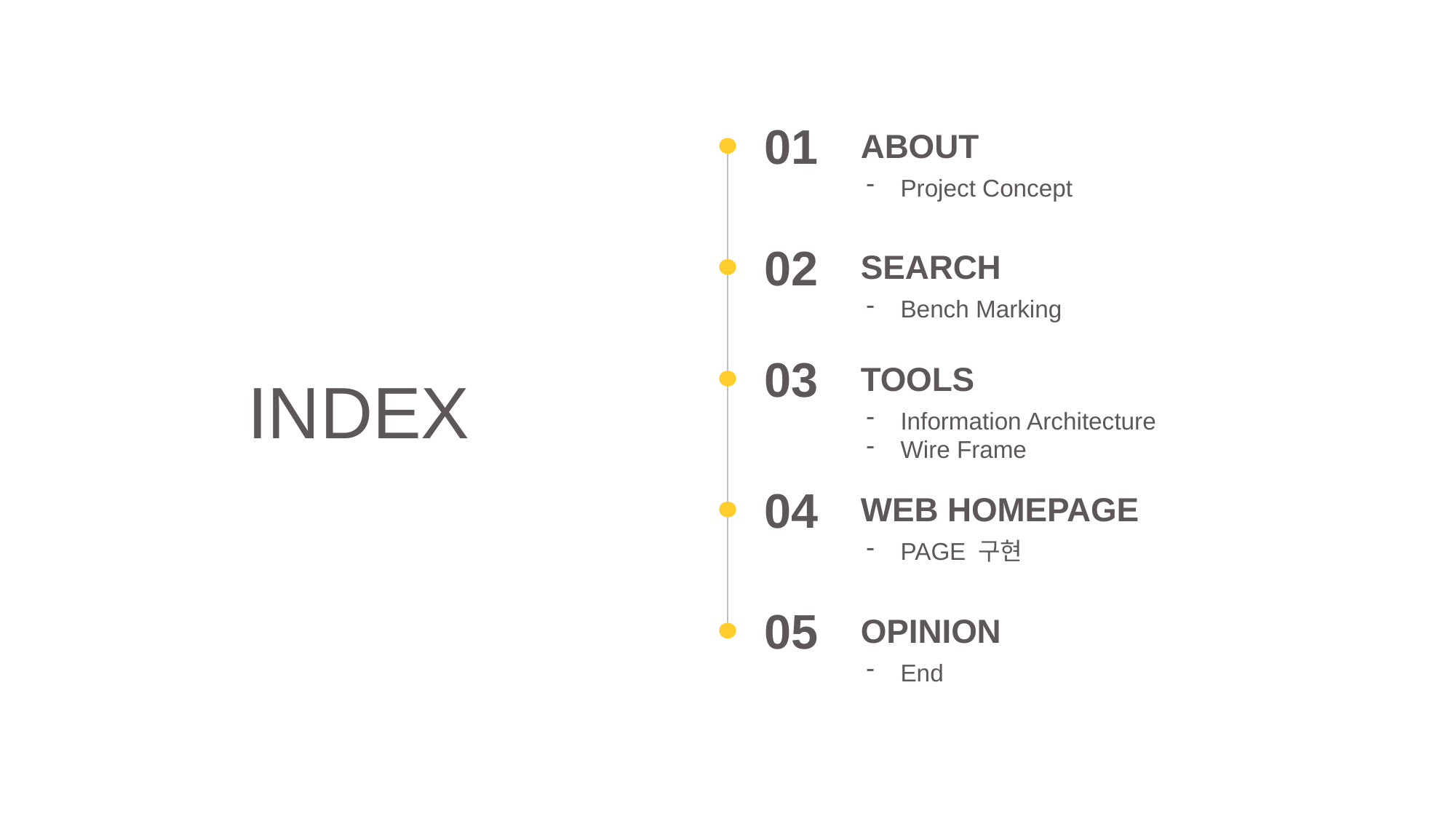

01
ABOUT
Project Concept

02
SEARCH
Bench Marking

03
TOOLS
Information Architecture
Wire Frame

04
WEB HOMEPAGE
PAGE 구현

05
OPINION
End

INDEX